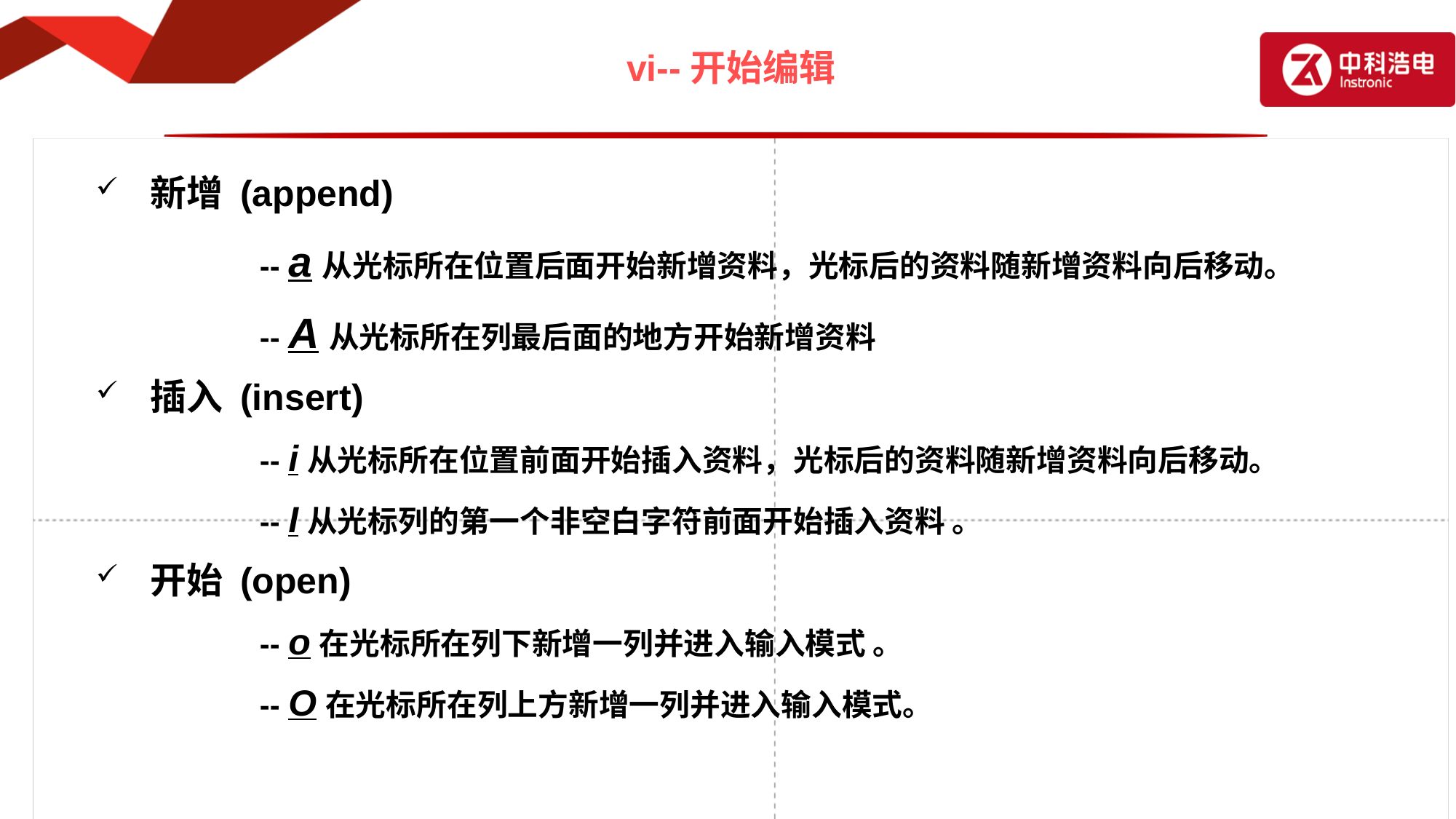

# vi--开始编辑
新增 (append)
	-- a从光标所在位置后面开始新增资料，光标后的资料随新增资料向后移动。
	-- A从光标所在列最后面的地方开始新增资料
插入 (insert)
	-- i从光标所在位置前面开始插入资料，光标后的资料随新增资料向后移动。
	-- I从光标列的第一个非空白字符前面开始插入资料 。
开始 (open)
	-- o在光标所在列下新增一列并进入输入模式 。
	-- O在光标所在列上方新增一列并进入输入模式。